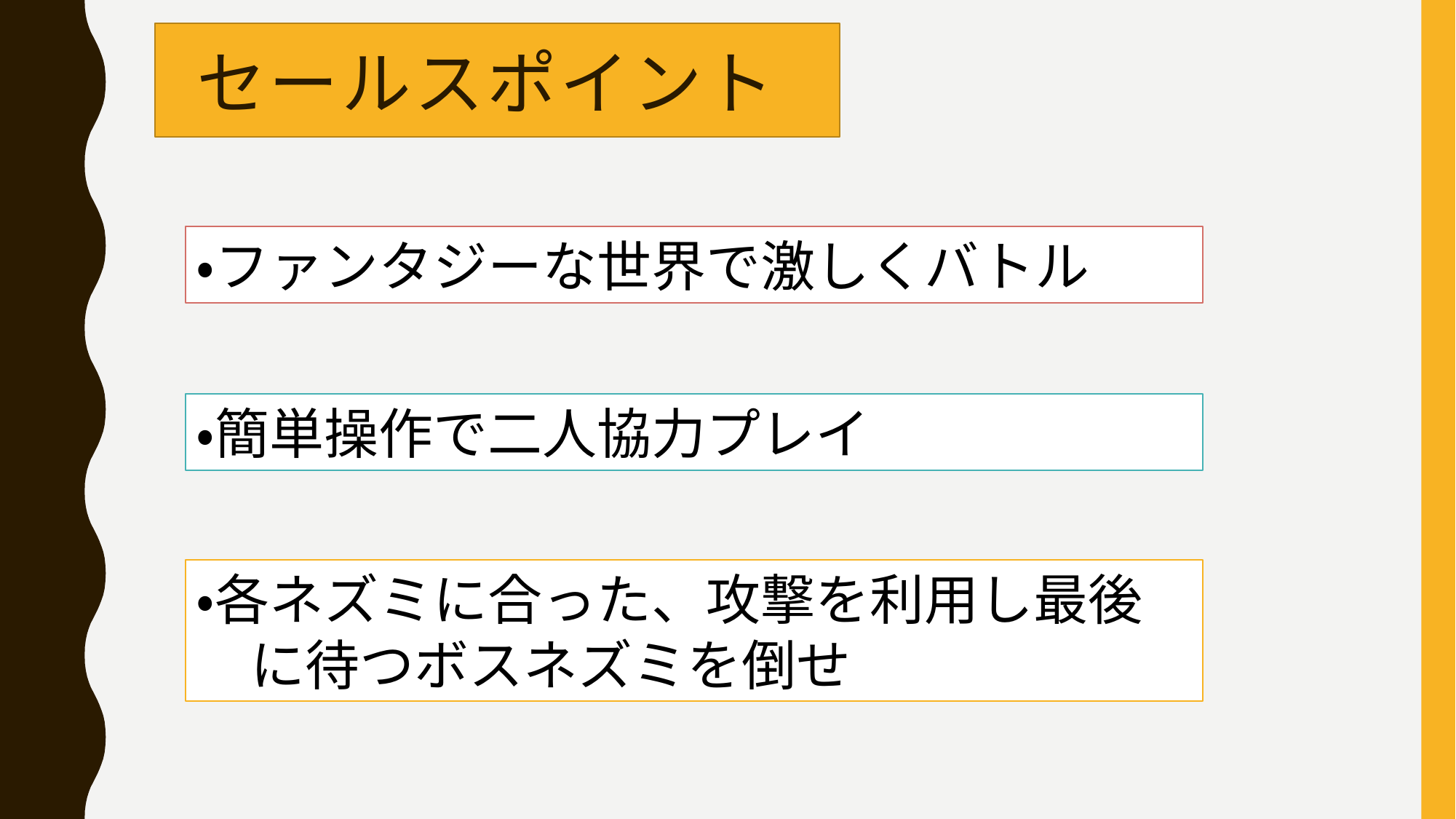

# セールスポイント
・ファンタジーな世界で激しくバトル
・簡単操作で二人協力プレイ
・各ネズミに合った、攻撃を利用し最後
　に待つボスネズミを倒せ